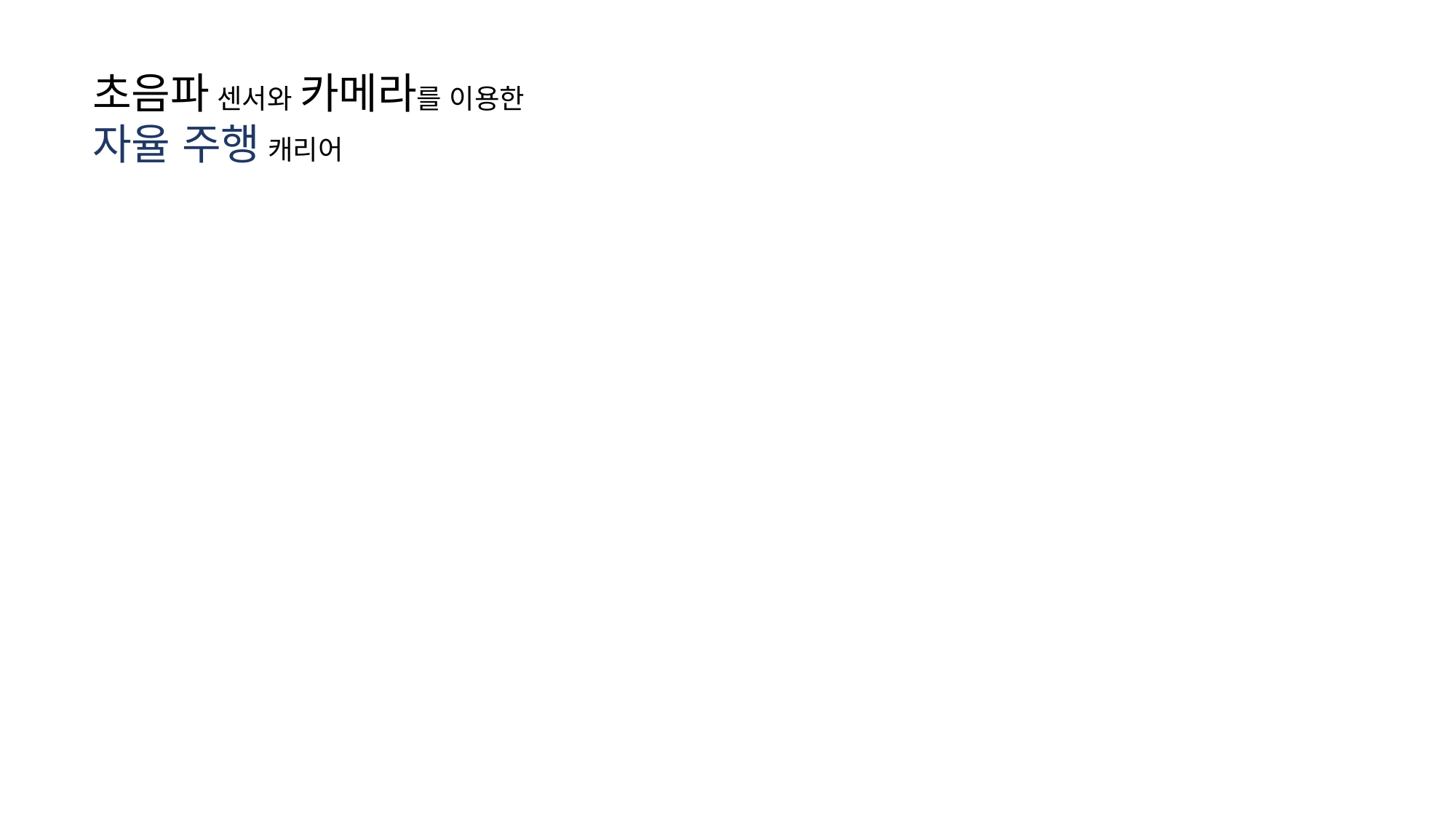

초음파 센서와 카메라를 이용한
자율 주행 캐리어